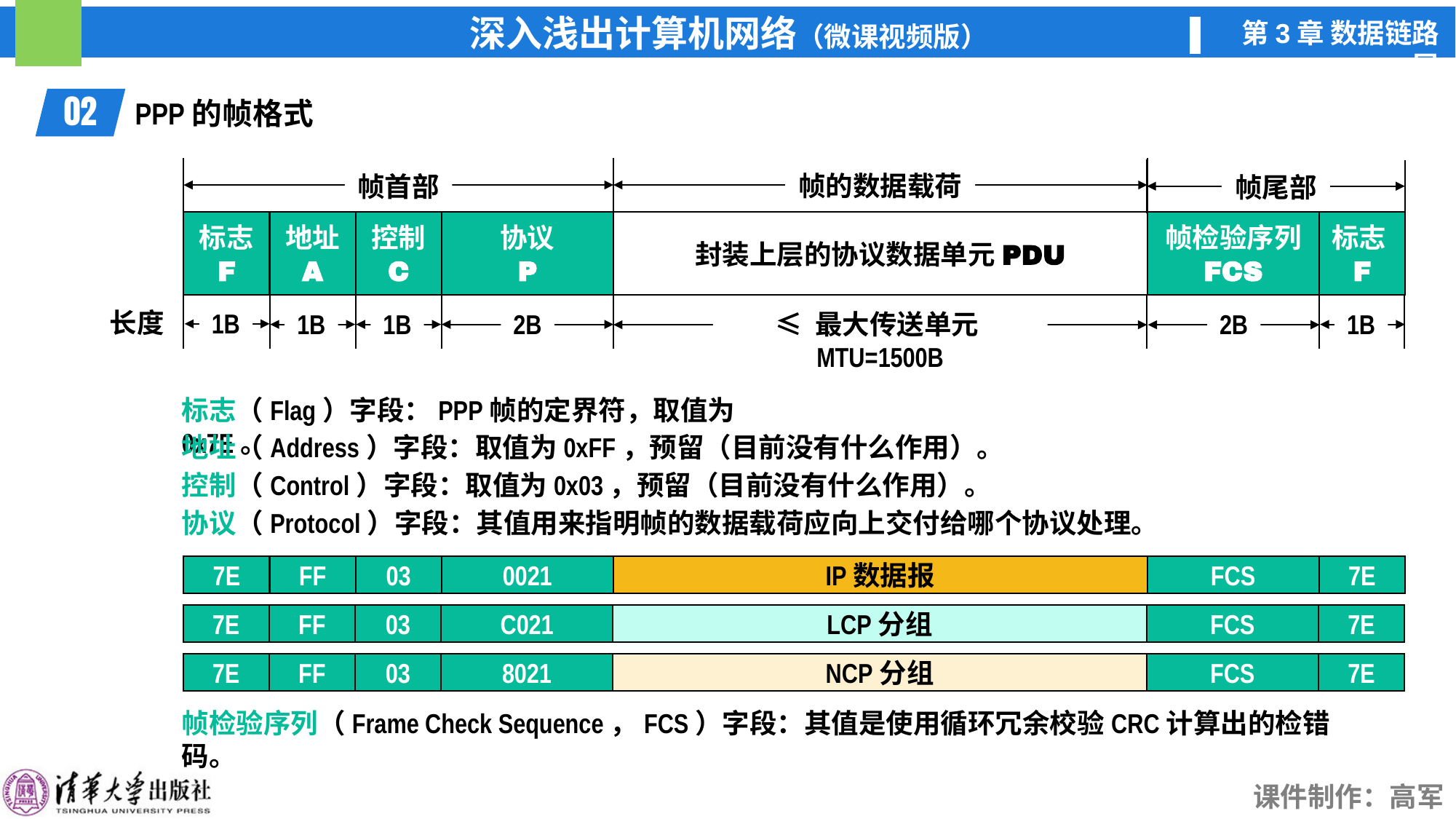

02
PPP的帧格式
帧首部
帧的数据载荷
帧尾部
标志
F
地址
A
控制
C
协议
P
封装上层的协议数据单元PDU
帧检验序列
FCS
标志F
长度
1B
1B
1B
≤ 最大传送单元MTU=1500B
1B
2B
2B
标志（Flag）字段：PPP帧的定界符，取值为0x7E。
地址（Address）字段：取值为0xFF，预留（目前没有什么作用）。
控制（Control）字段：取值为0x03，预留（目前没有什么作用）。
协议（Protocol）字段：其值用来指明帧的数据载荷应向上交付给哪个协议处理。
7E
FF
03
0021
IP数据报
FCS
7E
7E
FF
03
C021
LCP分组
FCS
7E
7E
FF
03
8021
NCP分组
FCS
7E
帧检验序列（Frame Check Sequence，FCS）字段：其值是使用循环冗余校验CRC计算出的检错码。